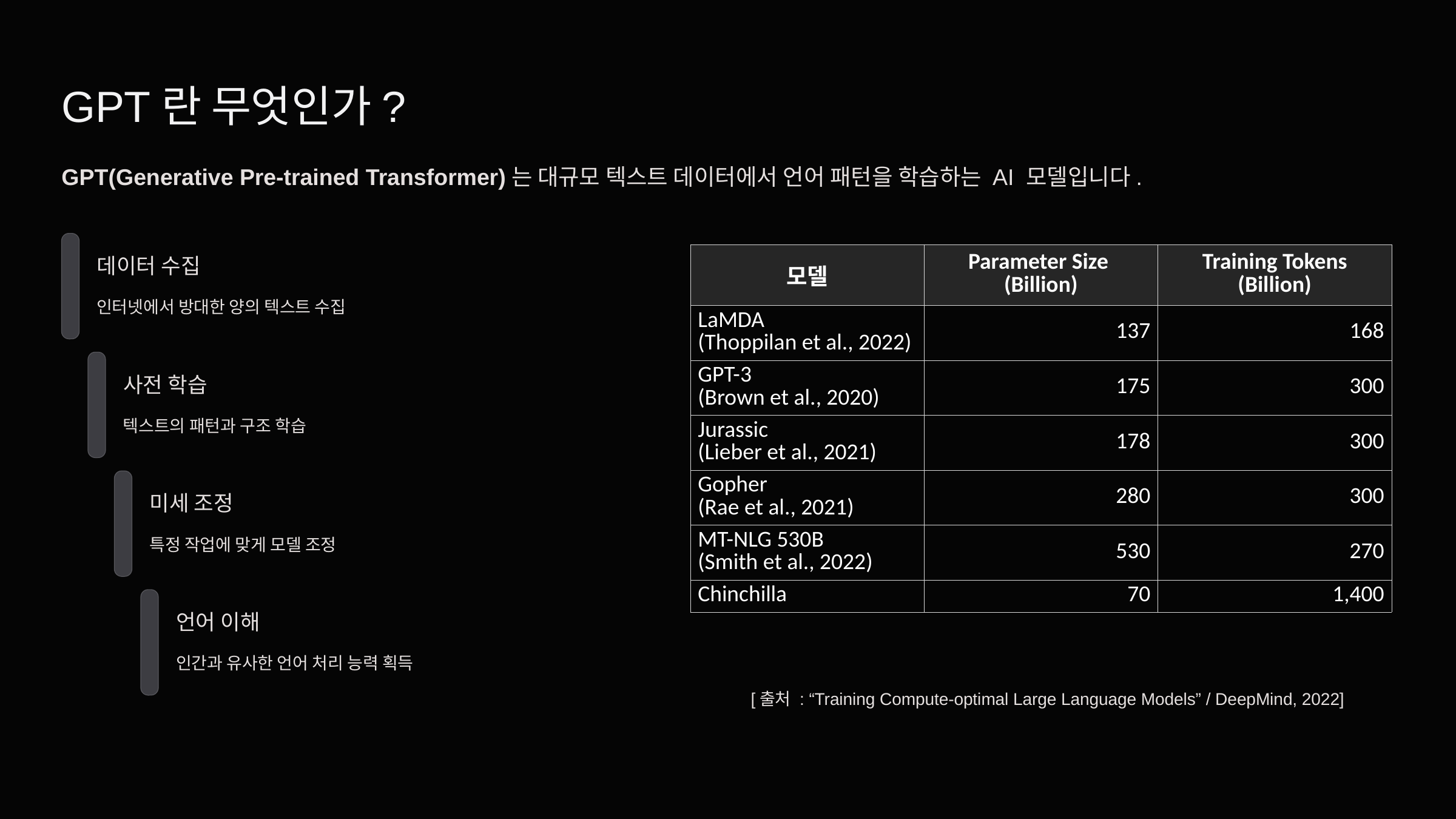

GPT란 무엇인가?
GPT(Generative Pre-trained Transformer)는 대규모 텍스트 데이터에서 언어 패턴을 학습하는 AI 모델입니다.

| 모델 | Parameter Size (Billion) | Training Tokens (Billion) |
| --- | --- | --- |
| LaMDA (Thoppilan et al., 2022) | 137 | 168 |
| GPT-3 (Brown et al., 2020) | 175 | 300 |
| Jurassic (Lieber et al., 2021) | 178 | 300 |
| Gopher (Rae et al., 2021) | 280 | 300 |
| MT-NLG 530B (Smith et al., 2022) | 530 | 270 |
| Chinchilla | 70 | 1,400 |
데이터 수집
인터넷에서 방대한 양의 텍스트 수집

사전 학습
텍스트의 패턴과 구조 학습

미세 조정
특정 작업에 맞게 모델 조정

언어 이해
인간과 유사한 언어 처리 능력 획득
[출처 : “Training Compute-optimal Large Language Models” / DeepMind, 2022]